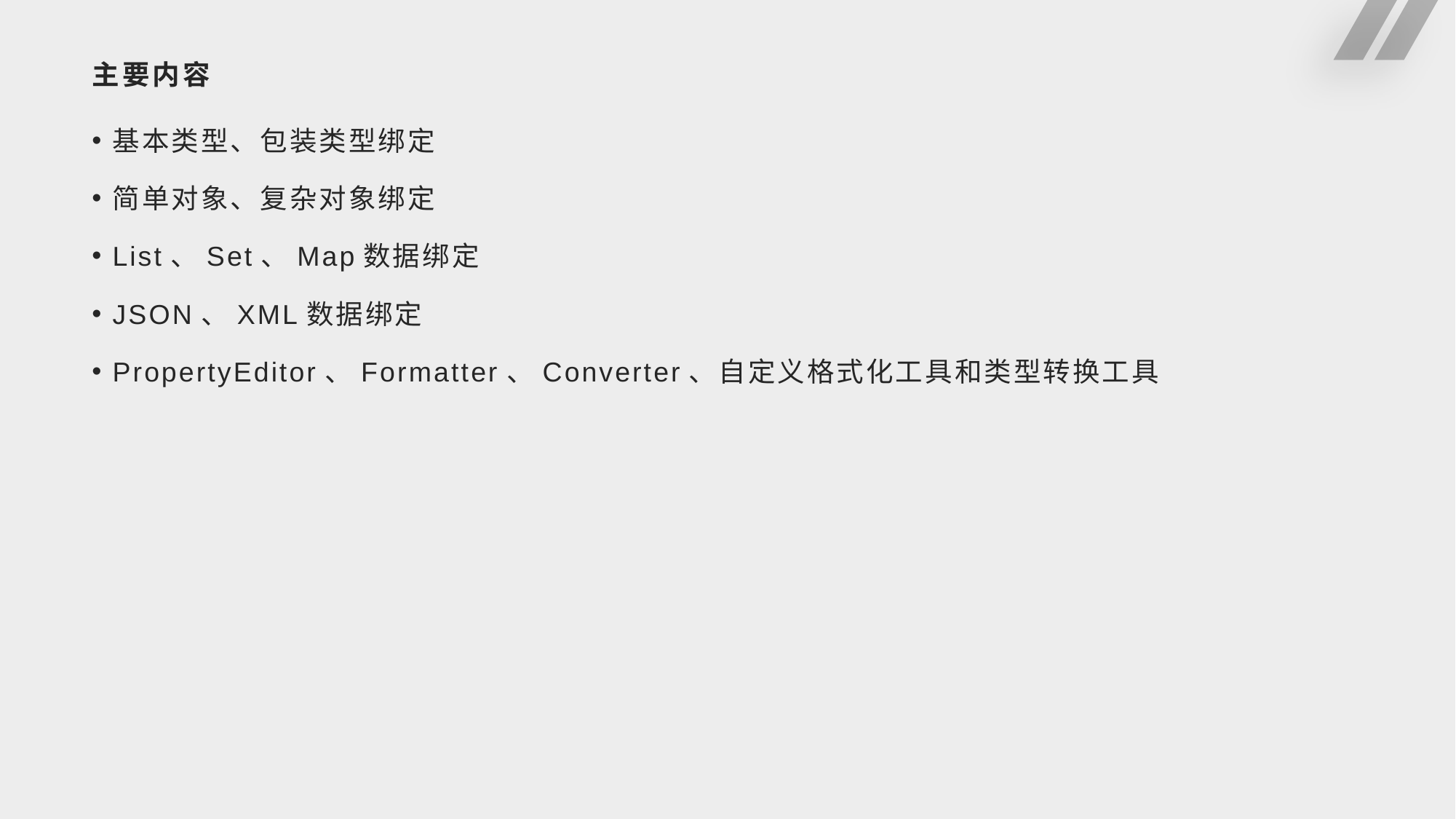

# 主要内容
基本类型、包装类型绑定
简单对象、复杂对象绑定
List、Set、Map数据绑定
JSON、XML数据绑定
PropertyEditor、Formatter、Converter、自定义格式化工具和类型转换工具